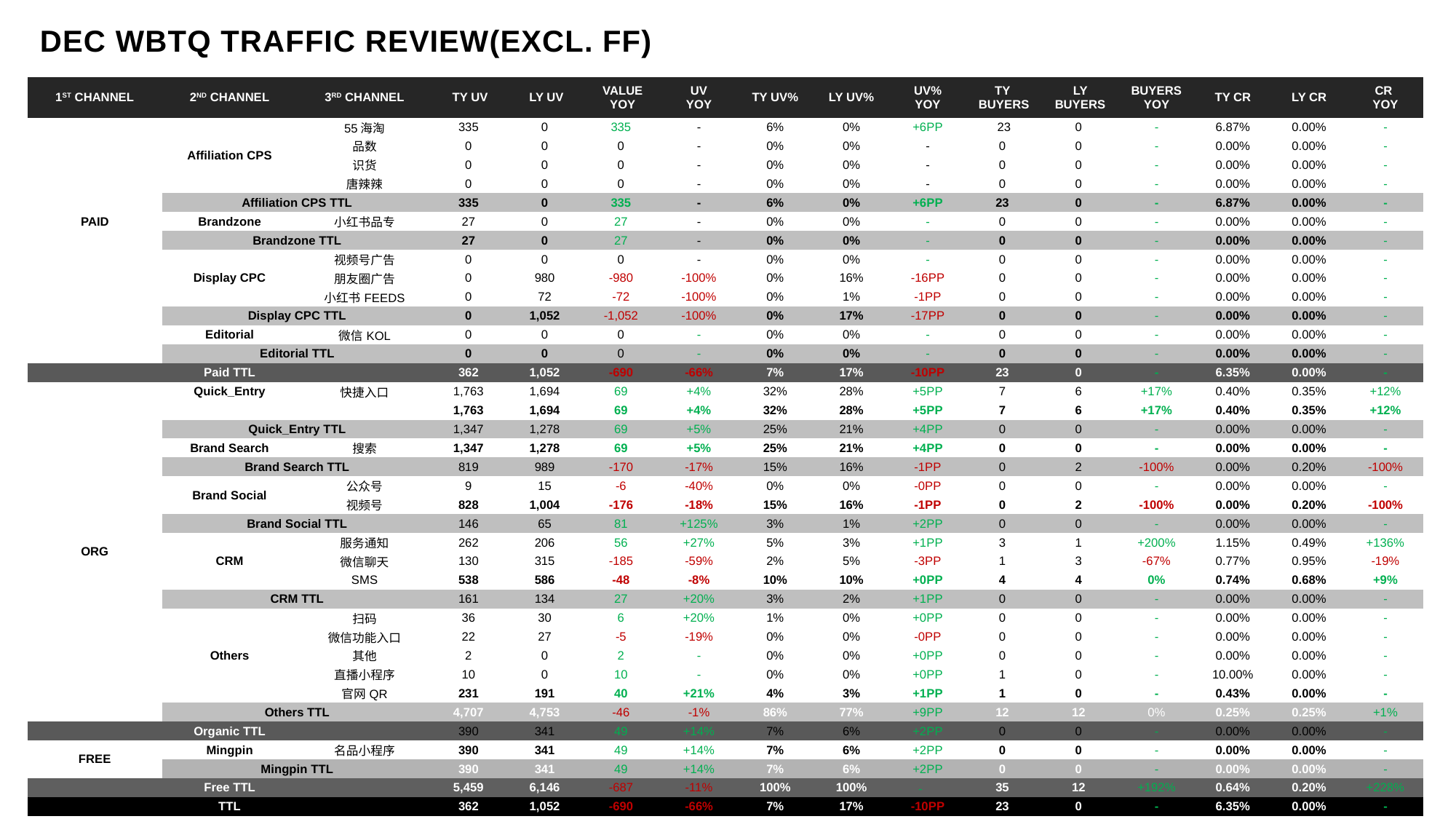

# DEC WBTQ TRAFFIC REVIEW(EXCL. FF)
| 1ST CHANNEL | 2ND CHANNEL | 3RD CHANNEL | TY UV | LY UV | VALUE YOY | UV YOY | TY UV% | LY UV% | UV% YOY | TY BUYERS | LY BUYERS | BUYERS YOY | TY CR | LY CR | CR YOY |
| --- | --- | --- | --- | --- | --- | --- | --- | --- | --- | --- | --- | --- | --- | --- | --- |
| PAID | Affiliation CPS | 55海淘 | 335 | 0 | 335 | - | 6% | 0% | +6PP | 23 | 0 | - | 6.87% | 0.00% | - |
|  |  | 品数 | 0 | 0 | 0 | - | 0% | 0% | - | 0 | 0 | - | 0.00% | 0.00% | - |
|  |  | 识货 | 0 | 0 | 0 | - | 0% | 0% | - | 0 | 0 | - | 0.00% | 0.00% | - |
|  |  | 唐辣辣 | 0 | 0 | 0 | - | 0% | 0% | - | 0 | 0 | - | 0.00% | 0.00% | - |
|  | Affiliation CPS TTL |  | 335 | 0 | 335 | - | 6% | 0% | +6PP | 23 | 0 | - | 6.87% | 0.00% | - |
|  | Brandzone | 小红书品专 | 27 | 0 | 27 | - | 0% | 0% | - | 0 | 0 | - | 0.00% | 0.00% | - |
|  | Brandzone TTL |  | 27 | 0 | 27 | - | 0% | 0% | - | 0 | 0 | - | 0.00% | 0.00% | - |
|  | Display CPC | 视频号广告 | 0 | 0 | 0 | - | 0% | 0% | - | 0 | 0 | - | 0.00% | 0.00% | - |
|  |  | 朋友圈广告 | 0 | 980 | -980 | -100% | 0% | 16% | -16PP | 0 | 0 | - | 0.00% | 0.00% | - |
|  |  | 小红书FEEDS | 0 | 72 | -72 | -100% | 0% | 1% | -1PP | 0 | 0 | - | 0.00% | 0.00% | - |
|  | Display CPC TTL |  | 0 | 1,052 | -1,052 | -100% | 0% | 17% | -17PP | 0 | 0 | - | 0.00% | 0.00% | - |
|  | Editorial | 微信KOL | 0 | 0 | 0 | - | 0% | 0% | - | 0 | 0 | - | 0.00% | 0.00% | - |
|  | Editorial TTL |  | 0 | 0 | 0 | - | 0% | 0% | - | 0 | 0 | - | 0.00% | 0.00% | - |
| Paid TTL |  |  | 362 | 1,052 | -690 | -66% | 7% | 17% | -10PP | 23 | 0 | - | 6.35% | 0.00% | - |
| ORG | Quick\_Entry | 快捷入口 | 1,763 | 1,694 | 69 | +4% | 32% | 28% | +5PP | 7 | 6 | +17% | 0.40% | 0.35% | +12% |
|  |  |  | 1,763 | 1,694 | 69 | +4% | 32% | 28% | +5PP | 7 | 6 | +17% | 0.40% | 0.35% | +12% |
|  | Quick\_Entry TTL |  | 1,347 | 1,278 | 69 | +5% | 25% | 21% | +4PP | 0 | 0 | - | 0.00% | 0.00% | - |
|  | Brand Search | 搜索 | 1,347 | 1,278 | 69 | +5% | 25% | 21% | +4PP | 0 | 0 | - | 0.00% | 0.00% | - |
|  | Brand Search TTL |  | 819 | 989 | -170 | -17% | 15% | 16% | -1PP | 0 | 2 | -100% | 0.00% | 0.20% | -100% |
|  | Brand Social | 公众号 | 9 | 15 | -6 | -40% | 0% | 0% | -0PP | 0 | 0 | - | 0.00% | 0.00% | - |
|  |  | 视频号 | 828 | 1,004 | -176 | -18% | 15% | 16% | -1PP | 0 | 2 | -100% | 0.00% | 0.20% | -100% |
|  | Brand Social TTL |  | 146 | 65 | 81 | +125% | 3% | 1% | +2PP | 0 | 0 | - | 0.00% | 0.00% | - |
|  | CRM | 服务通知 | 262 | 206 | 56 | +27% | 5% | 3% | +1PP | 3 | 1 | +200% | 1.15% | 0.49% | +136% |
|  |  | 微信聊天 | 130 | 315 | -185 | -59% | 2% | 5% | -3PP | 1 | 3 | -67% | 0.77% | 0.95% | -19% |
|  |  | SMS | 538 | 586 | -48 | -8% | 10% | 10% | +0PP | 4 | 4 | 0% | 0.74% | 0.68% | +9% |
|  | CRM TTL |  | 161 | 134 | 27 | +20% | 3% | 2% | +1PP | 0 | 0 | - | 0.00% | 0.00% | - |
|  | Others | 扫码 | 36 | 30 | 6 | +20% | 1% | 0% | +0PP | 0 | 0 | - | 0.00% | 0.00% | - |
|  |  | 微信功能入口 | 22 | 27 | -5 | -19% | 0% | 0% | -0PP | 0 | 0 | - | 0.00% | 0.00% | - |
|  |  | 其他 | 2 | 0 | 2 | - | 0% | 0% | +0PP | 0 | 0 | - | 0.00% | 0.00% | - |
|  |  | 直播小程序 | 10 | 0 | 10 | - | 0% | 0% | +0PP | 1 | 0 | - | 10.00% | 0.00% | - |
|  |  | 官网QR | 231 | 191 | 40 | +21% | 4% | 3% | +1PP | 1 | 0 | - | 0.43% | 0.00% | - |
|  | Others TTL |  | 4,707 | 4,753 | -46 | -1% | 86% | 77% | +9PP | 12 | 12 | 0% | 0.25% | 0.25% | +1% |
| Organic TTL |  |  | 390 | 341 | 49 | +14% | 7% | 6% | +2PP | 0 | 0 | - | 0.00% | 0.00% | - |
| FREE | Mingpin | 名品小程序 | 390 | 341 | 49 | +14% | 7% | 6% | +2PP | 0 | 0 | - | 0.00% | 0.00% | - |
|  | Mingpin TTL |  | 390 | 341 | 49 | +14% | 7% | 6% | +2PP | 0 | 0 | - | 0.00% | 0.00% | - |
| Free TTL |  |  | 5,459 | 6,146 | -687 | -11% | 100% | 100% | - | 35 | 12 | +192% | 0.64% | 0.20% | +228% |
| TTL |  |  | 362 | 1,052 | -690 | -66% | 7% | 17% | -10PP | 23 | 0 | - | 6.35% | 0.00% | - |